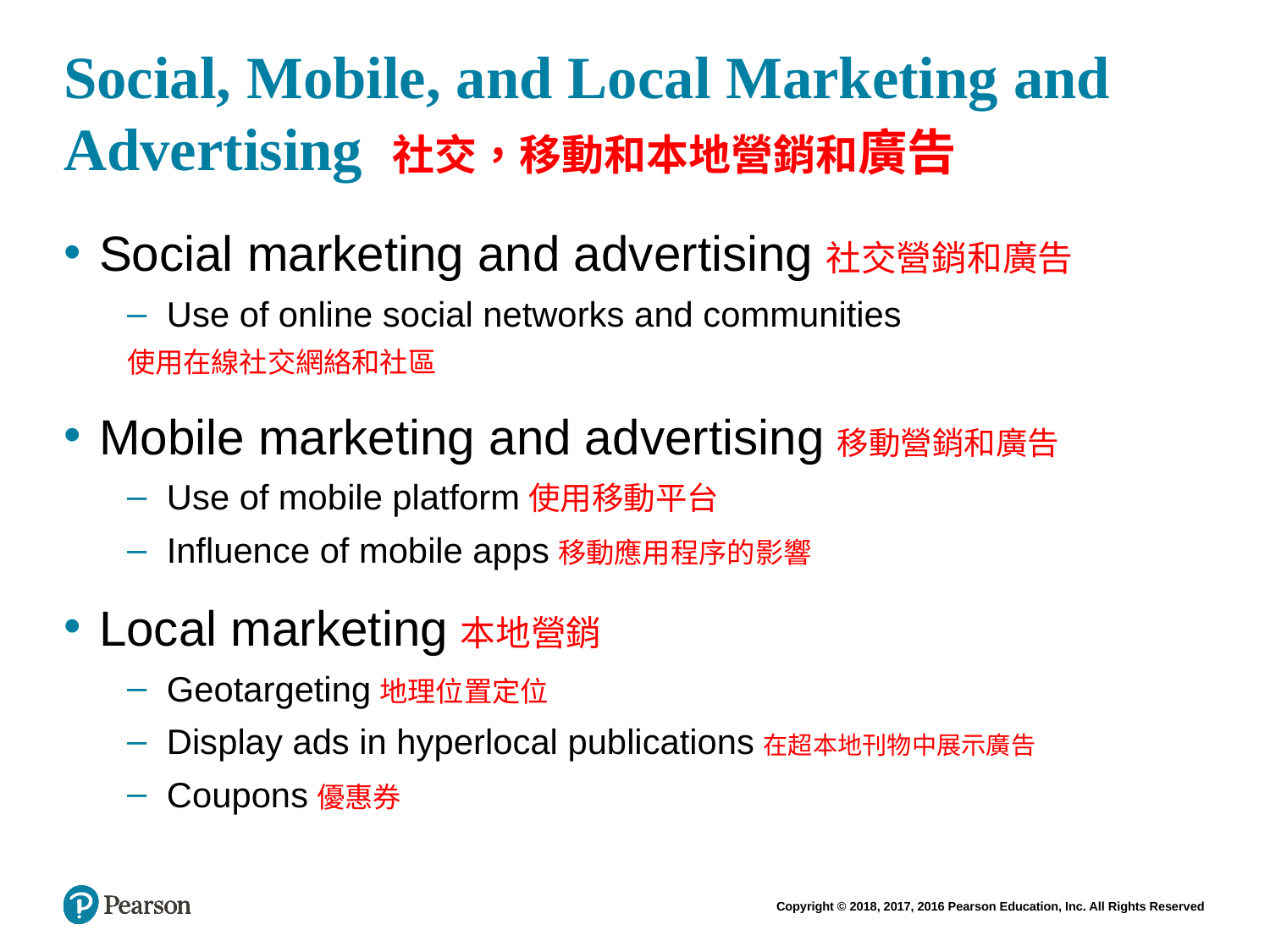

# Social, Mobile, and Local Marketing and Advertising 社交，移動和本地營銷和廣告
Social marketing and advertising社交營銷和廣告
Use of online social networks and communities
使用在線社交網絡和社區
Mobile marketing and advertising移動營銷和廣告
Use of mobile platform使用移動平台
Influence of mobile apps移動應用程序的影響
Local marketing本地營銷
Geotargeting地理位置定位
Display ads in hyperlocal publications在超本地刊物中展示廣告
Coupons優惠券